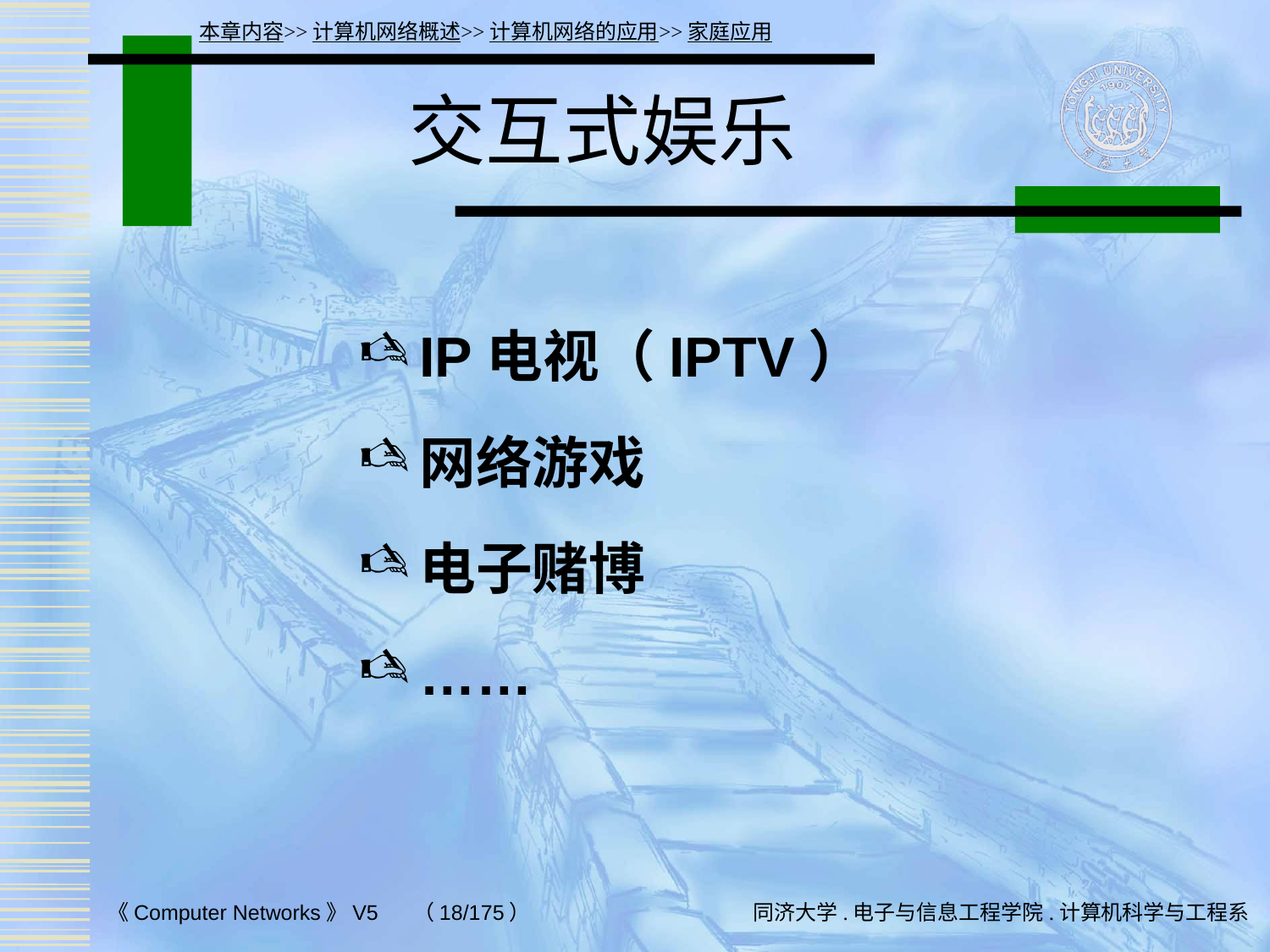

本章内容>>计算机网络概述>>计算机网络的应用>>家庭应用
# 交互式娱乐
IP电视（IPTV）
网络游戏
电子赌博
……